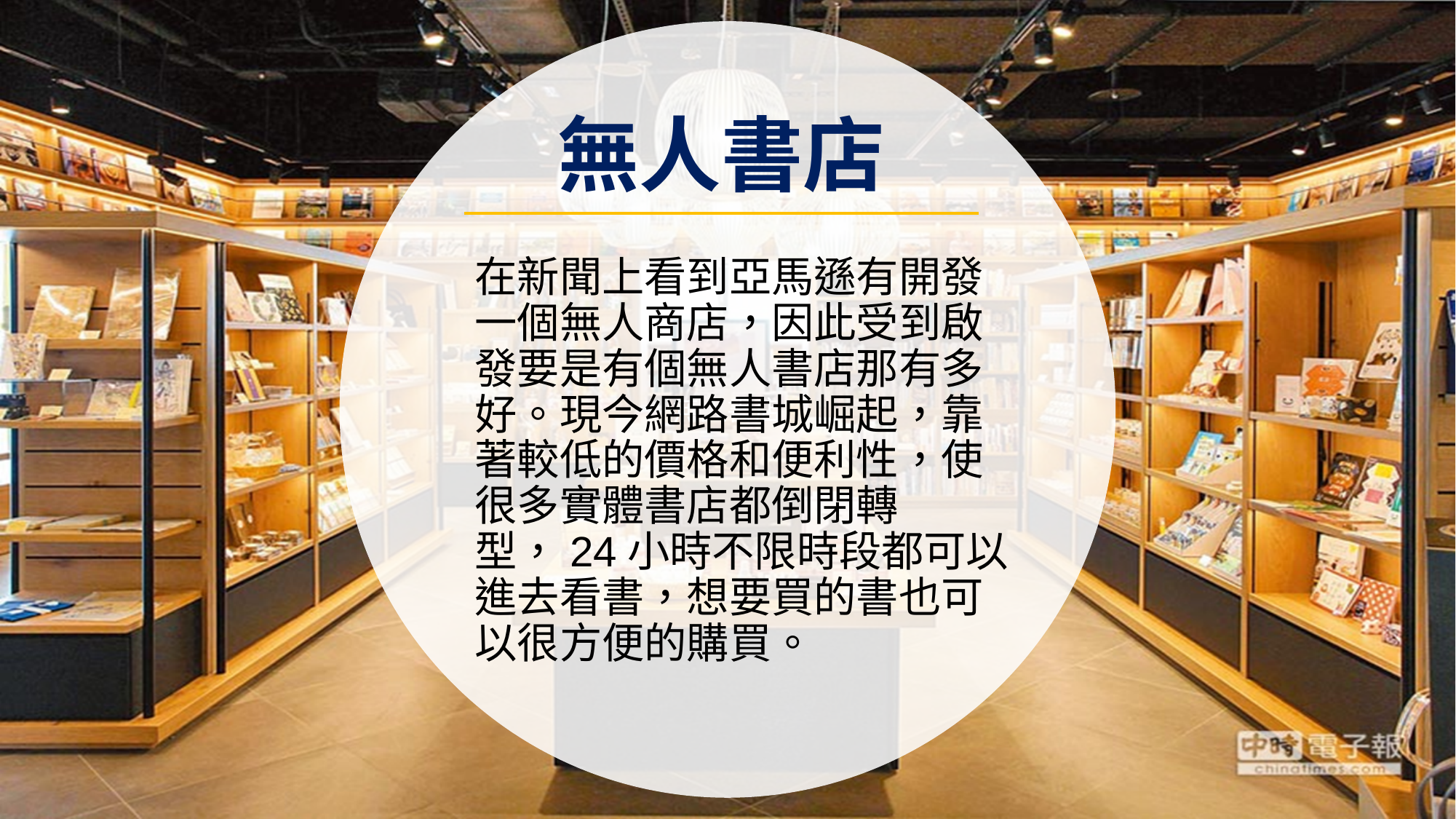

無人書店
# 無人書店
在新聞上看到亞馬遜有開發一個無人商店，因此受到啟發要是有個無人書店那有多好。現今網路書城崛起，靠著較低的價格和便利性，使很多實體書店都倒閉轉型，24小時不限時段都可以進去看書，想要買的書也可以很方便的購買。